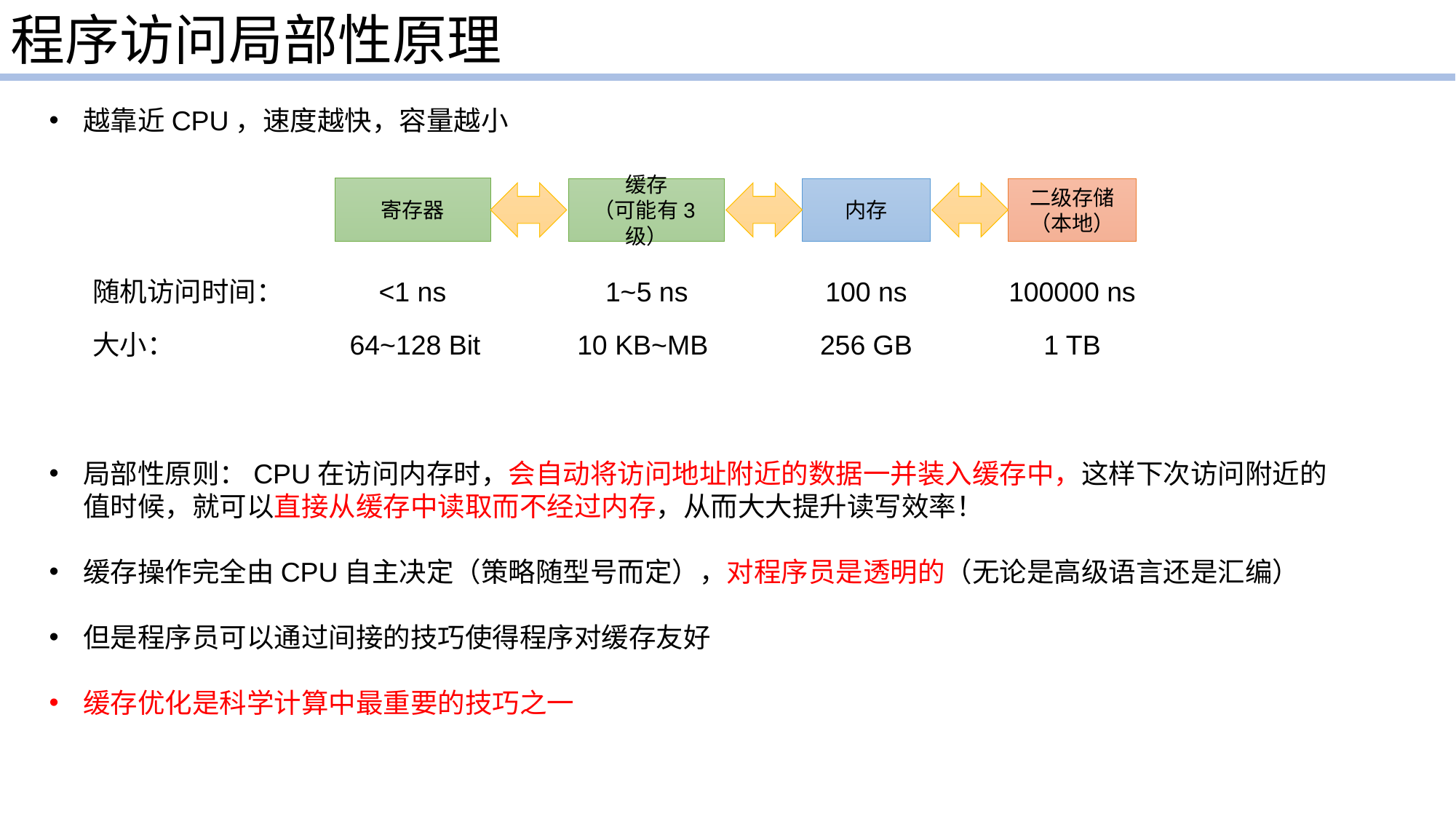

程序访问局部性原理
越靠近CPU，速度越快，容量越小
寄存器
缓存
（可能有3级）
内存
二级存储（本地）

<1 ns
1~5 ns
100 ns
100000 ns
随机访问时间：
大小：
64~128 Bit
10 KB~MB
256 GB
1 TB
局部性原则：CPU在访问内存时，会自动将访问地址附近的数据一并装入缓存中，这样下次访问附近的值时候，就可以直接从缓存中读取而不经过内存，从而大大提升读写效率！

缓存操作完全由CPU自主决定（策略随型号而定），对程序员是透明的（无论是高级语言还是汇编）

但是程序员可以通过间接的技巧使得程序对缓存友好

缓存优化是科学计算中最重要的技巧之一